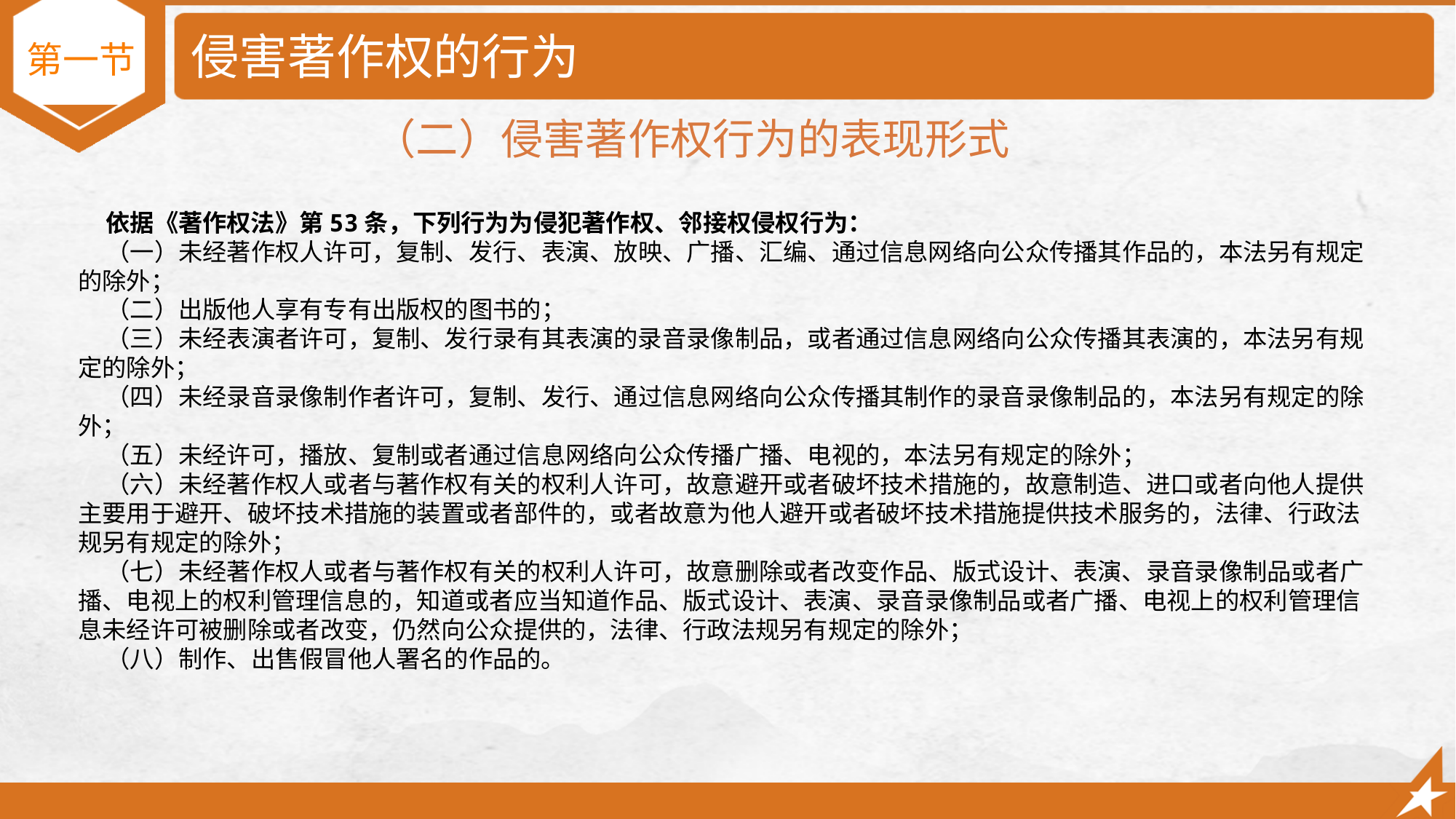

# 侵害著作权的行为
第一节
（二）侵害著作权行为的表现形式
    依据《著作权法》第53条，下列行为为侵犯著作权、邻接权侵权行为：
    （一）未经著作权人许可，复制、发行、表演、放映、广播、汇编、通过信息网络向公众传播其作品的，本法另有规定的除外；
    （二）出版他人享有专有出版权的图书的；
    （三）未经表演者许可，复制、发行录有其表演的录音录像制品，或者通过信息网络向公众传播其表演的，本法另有规定的除外；
    （四）未经录音录像制作者许可，复制、发行、通过信息网络向公众传播其制作的录音录像制品的，本法另有规定的除外；
    （五）未经许可，播放、复制或者通过信息网络向公众传播广播、电视的，本法另有规定的除外；
    （六）未经著作权人或者与著作权有关的权利人许可，故意避开或者破坏技术措施的，故意制造、进口或者向他人提供主要用于避开、破坏技术措施的装置或者部件的，或者故意为他人避开或者破坏技术措施提供技术服务的，法律、行政法规另有规定的除外；
    （七）未经著作权人或者与著作权有关的权利人许可，故意删除或者改变作品、版式设计、表演、录音录像制品或者广播、电视上的权利管理信息的，知道或者应当知道作品、版式设计、表演、录音录像制品或者广播、电视上的权利管理信息未经许可被删除或者改变，仍然向公众提供的，法律、行政法规另有规定的除外；
    （八）制作、出售假冒他人署名的作品的。